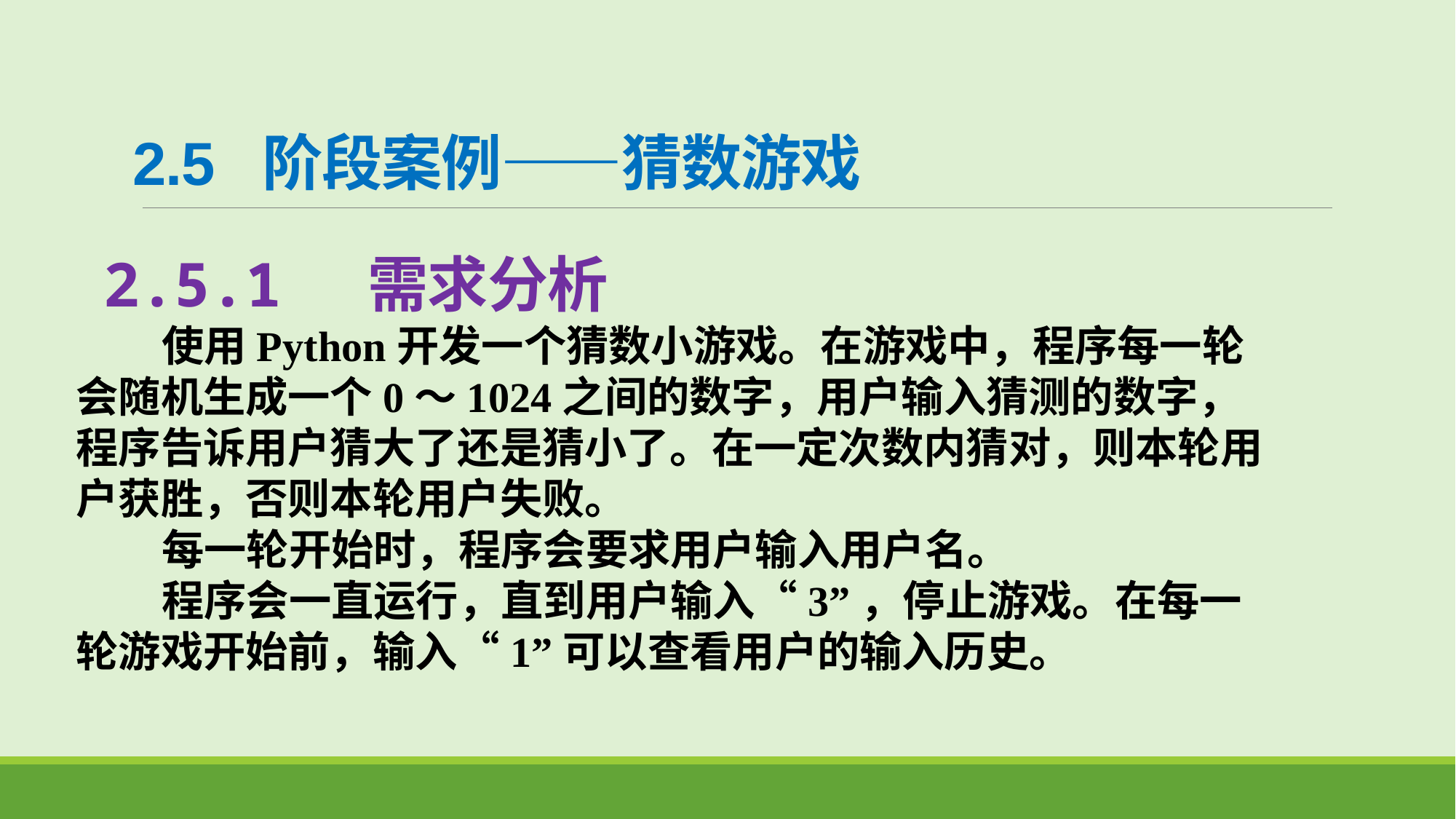

# 2.5  阶段案例——猜数游戏
2.5.1  需求分析
     使用Python开发一个猜数小游戏。在游戏中，程序每一轮会随机生成一个0～1024之间的数字，用户输入猜测的数字，程序告诉用户猜大了还是猜小了。在一定次数内猜对，则本轮用户获胜，否则本轮用户失败。
     每一轮开始时，程序会要求用户输入用户名。
     程序会一直运行，直到用户输入“3”，停止游戏。在每一轮游戏开始前，输入“1”可以查看用户的输入历史。